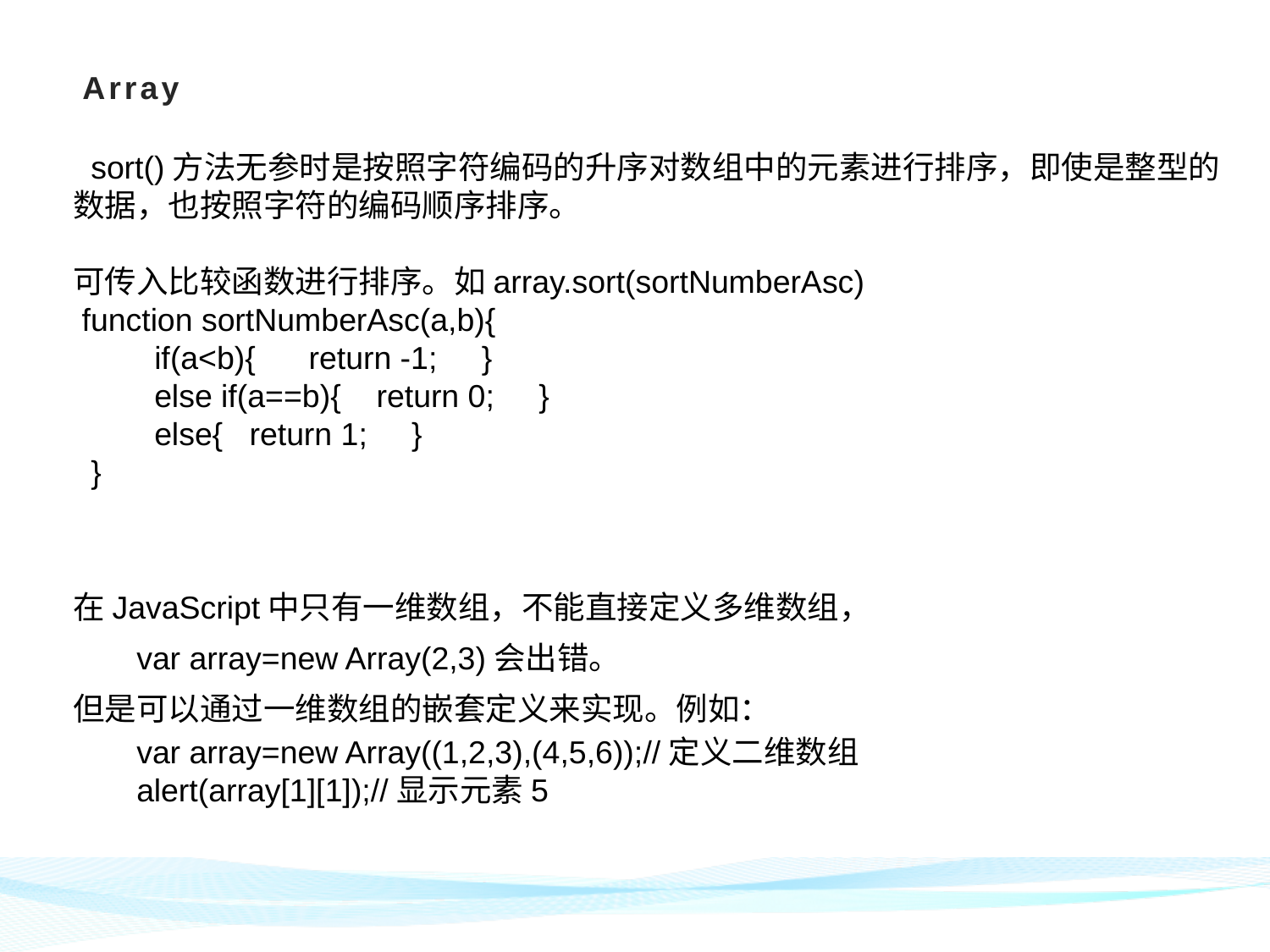

# Array
  sort()方法无参时是按照字符编码的升序对数组中的元素进行排序，即使是整型的数据，也按照字符的编码顺序排序。

可传入比较函数进行排序。如array.sort(sortNumberAsc)
 function sortNumberAsc(a,b){
	  if(a<b){      return -1;     }
	  else if(a==b){    return 0;     }
	  else{   return 1;     }
  }

在JavaScript中只有一维数组，不能直接定义多维数组，
var array=new Array(2,3)会出错。
但是可以通过一维数组的嵌套定义来实现。例如：
var array=new Array((1,2,3),(4,5,6));//定义二维数组
alert(array[1][1]);//显示元素5